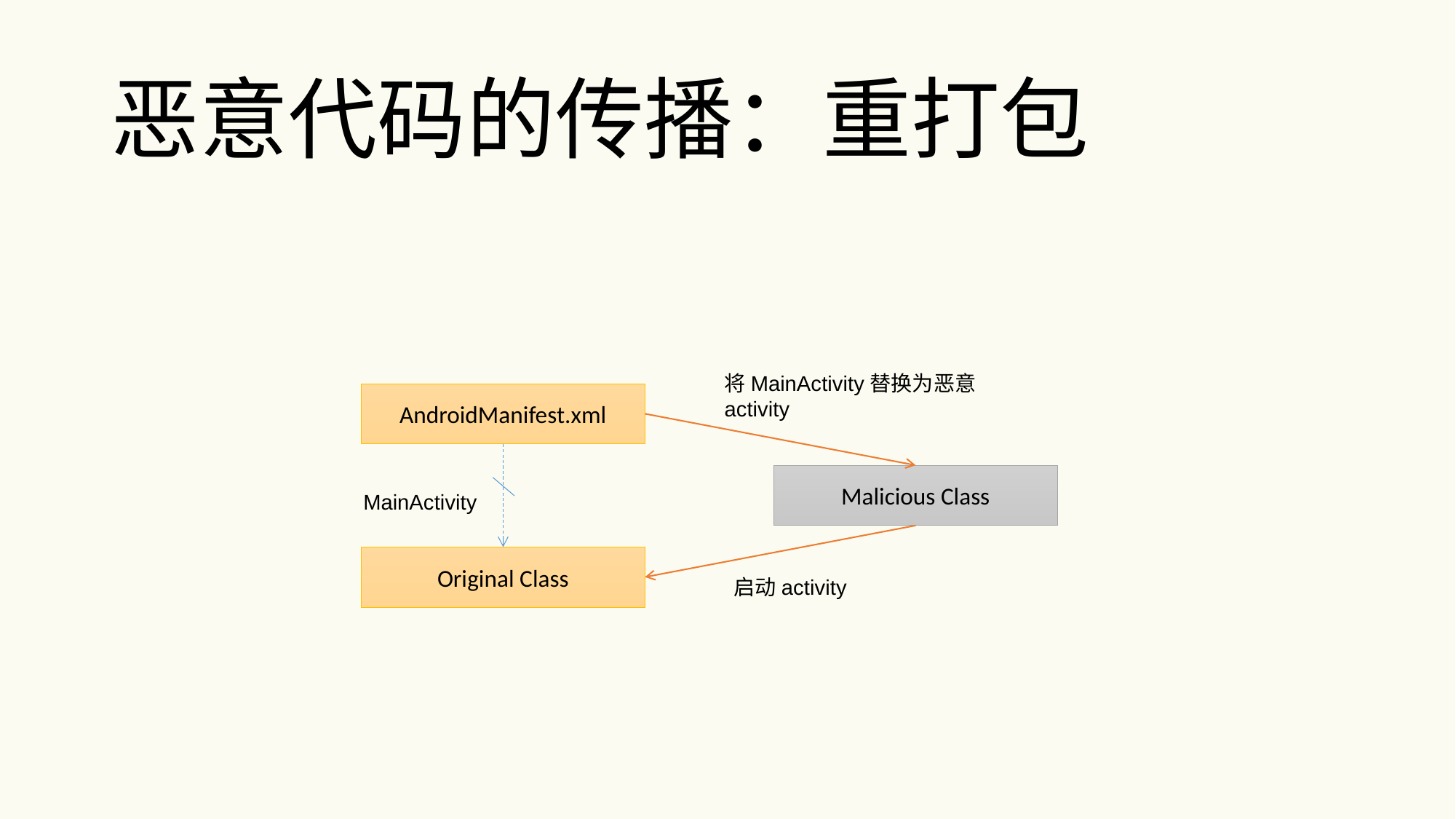

# 恶意代码的传播：重打包

将MainActivity替换为恶意activity
AndroidManifest.xml
Malicious Class
MainActivity
Original Class
启动activity